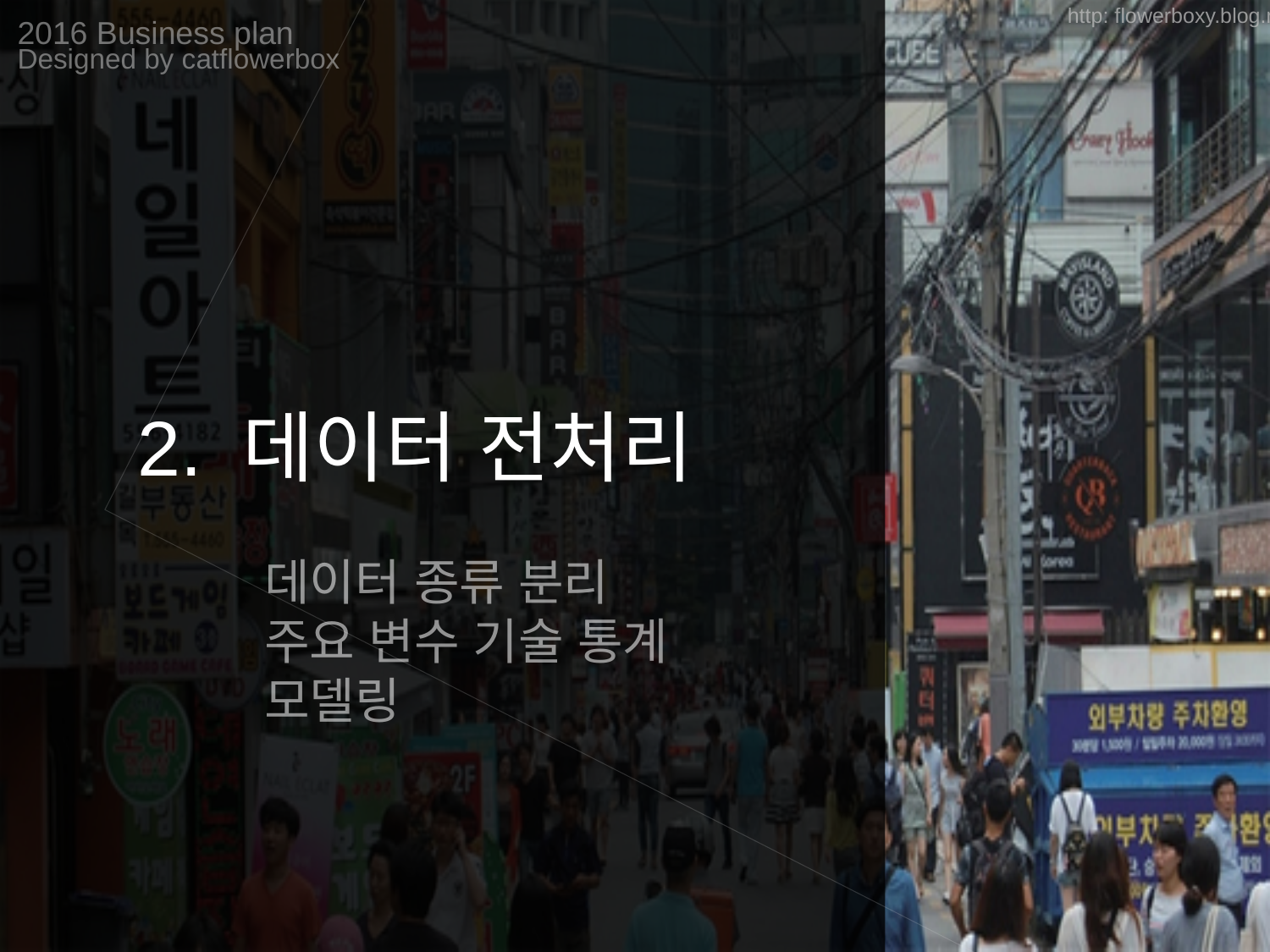

http: flowerboxy.blog.me
2016 Business plan
Designed by catflowerbox
2. 데이터 전처리

데이터 종류 분리
주요 변수 기술 통계
모델링